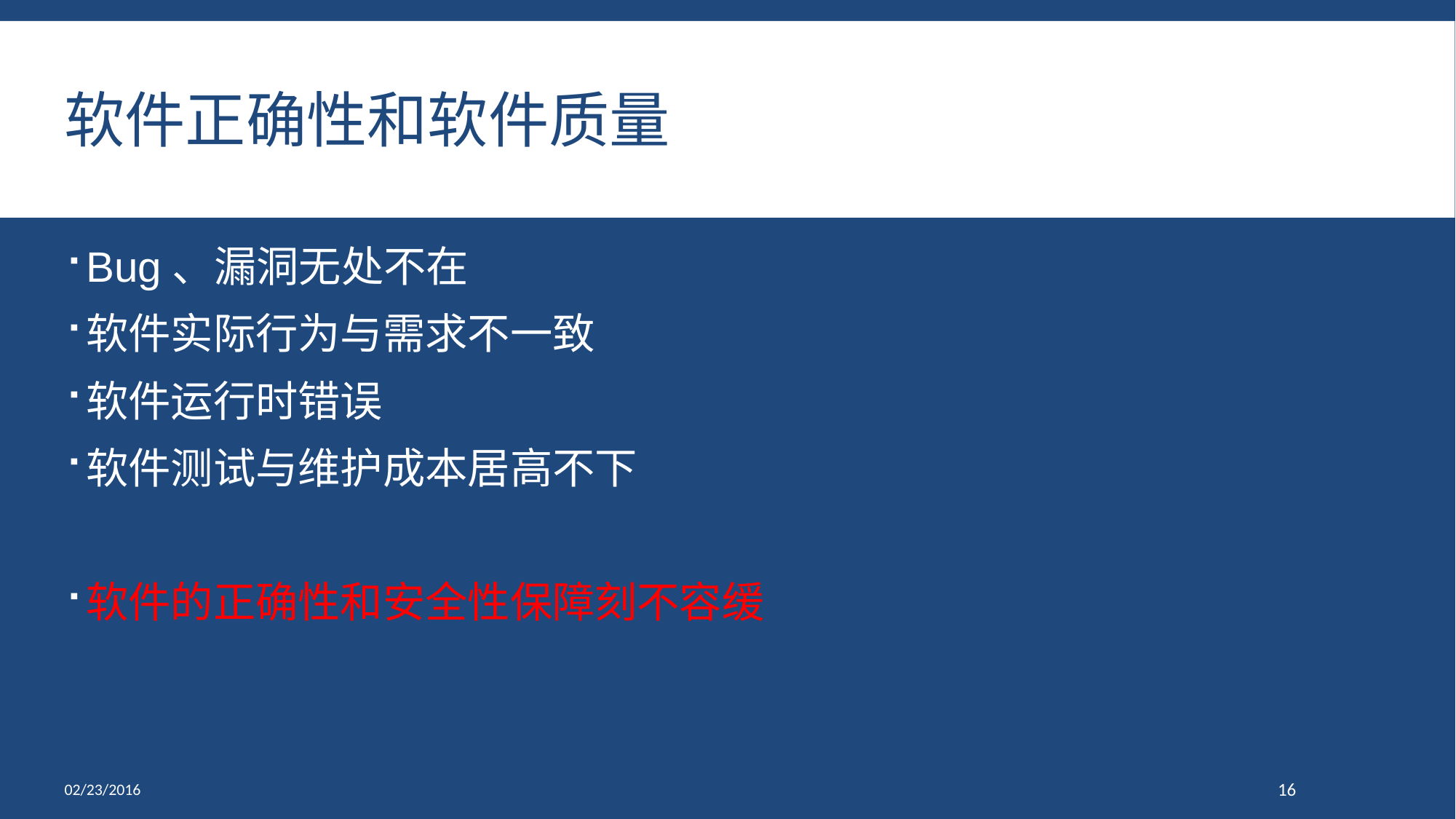

# 软件正确性和软件质量
Bug、漏洞无处不在
软件实际行为与需求不一致
软件运行时错误
软件测试与维护成本居高不下

软件的正确性和安全性保障刻不容缓
02/23/2016
16